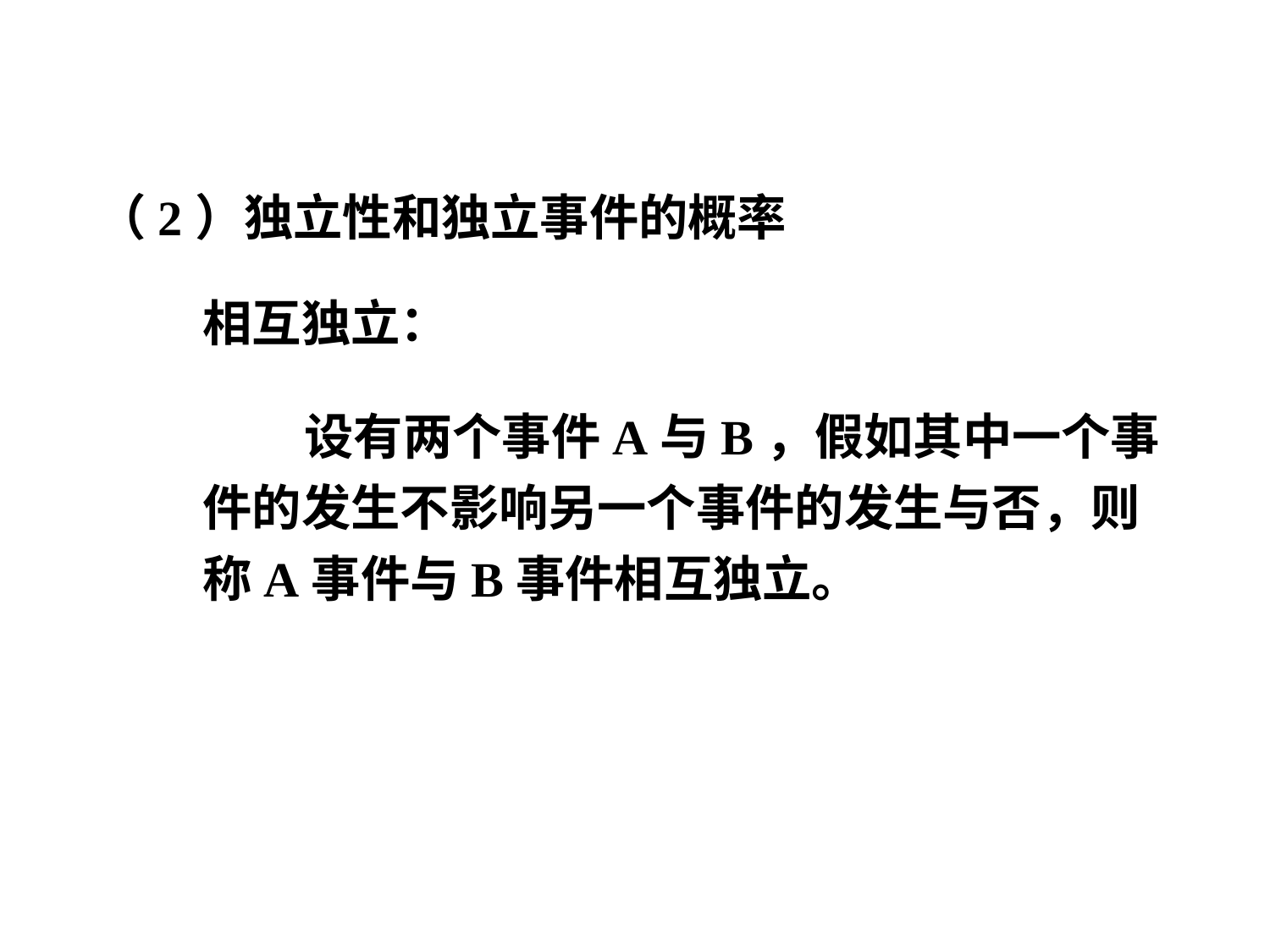

（2）独立性和独立事件的概率
相互独立：
        设有两个事件A与B，假如其中一个事件的发生不影响另一个事件的发生与否，则称A事件与B事件相互独立。